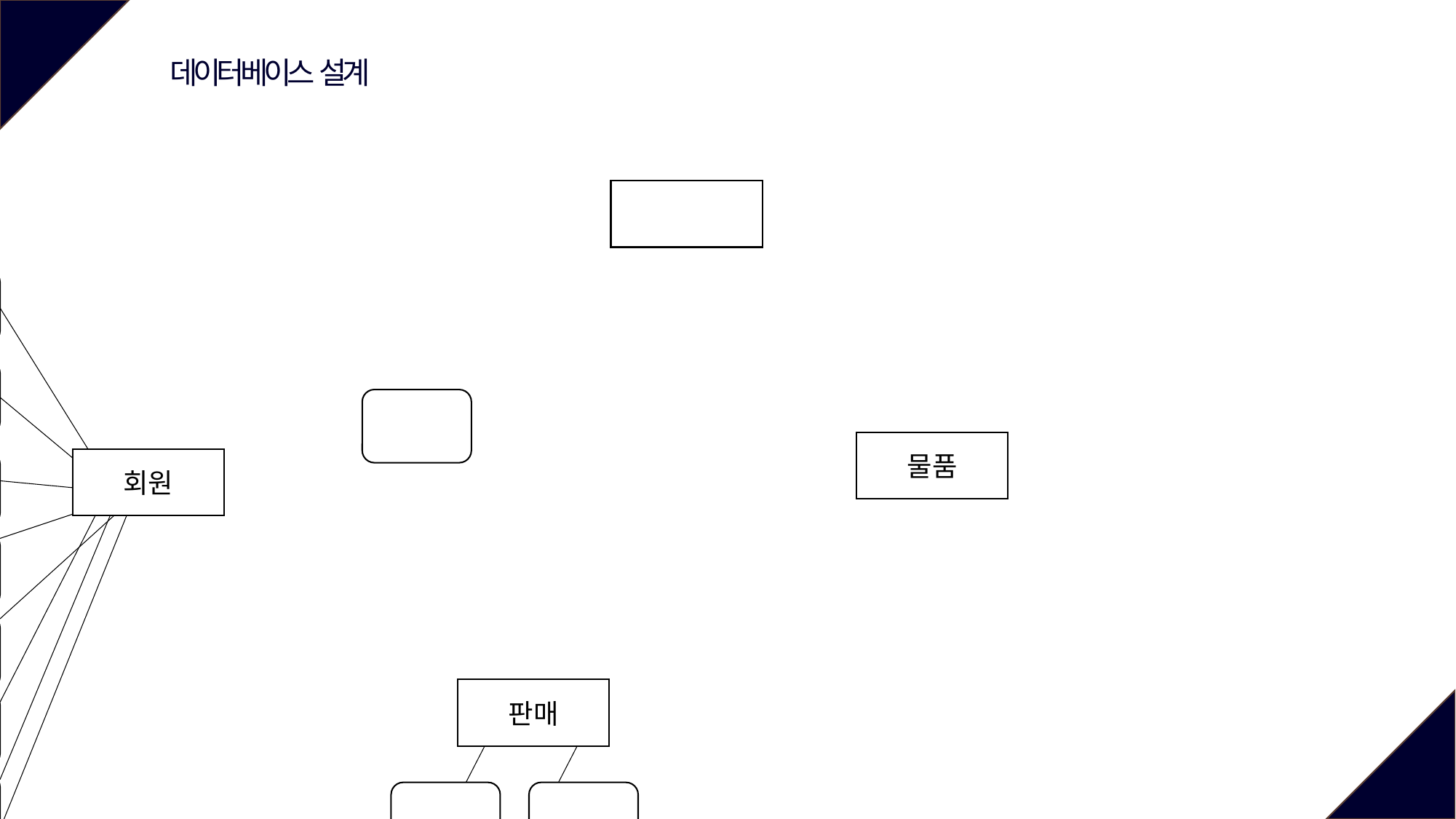

데이터베이스  설계

회원번호
아이디

물품
회원
비밀번호
이름
생년 월일
판매
전화번호
이
메일

주소